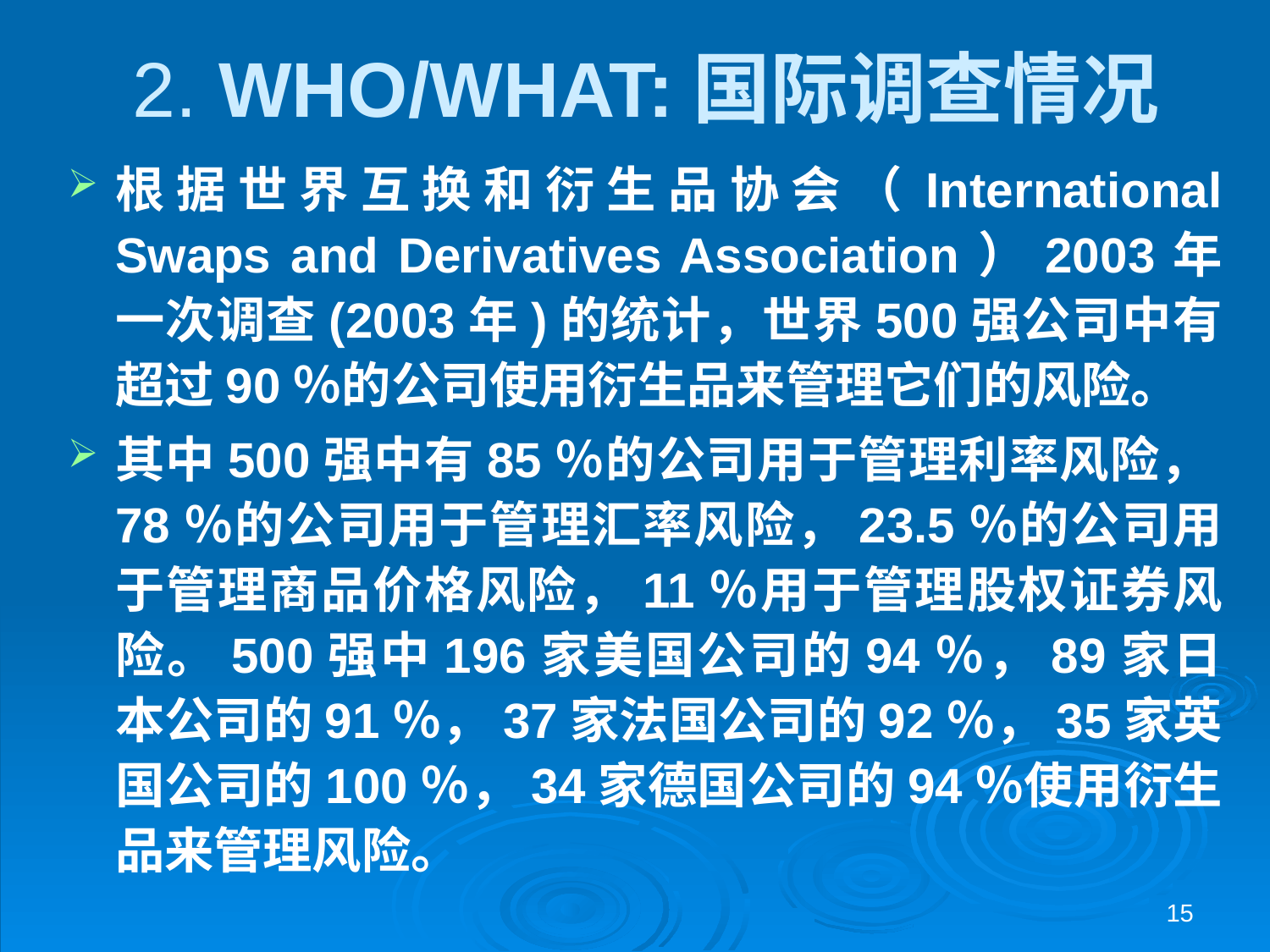

# 2. WHO/WHAT:国际调查情况
根据世界互换和衍生品协会（International Swaps and Derivatives Association）2003年一次调查(2003年)的统计，世界500强公司中有超过90％的公司使用衍生品来管理它们的风险。
其中500强中有85％的公司用于管理利率风险，78％的公司用于管理汇率风险，23.5％的公司用于管理商品价格风险，11％用于管理股权证券风险。500强中196家美国公司的94％，89家日本公司的91％，37家法国公司的92％，35家英国公司的100％，34家德国公司的94％使用衍生品来管理风险。
15